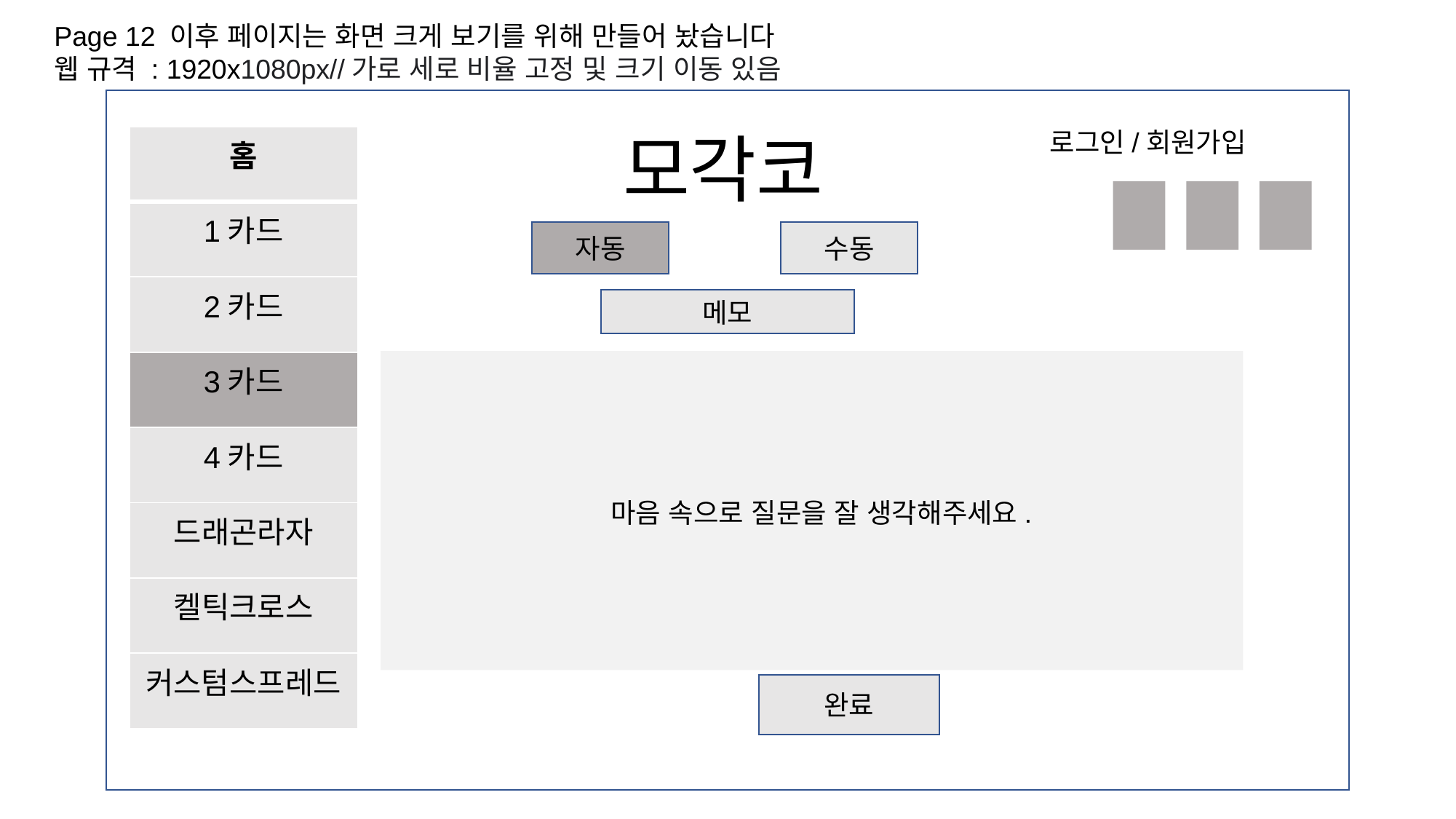

Page 12 이후 페이지는 화면 크게 보기를 위해 만들어 놨습니다
웹 규격 : 1920x1080px//가로 세로 비율 고정 및 크기 이동 있음
모각코
로그인/회원가입
| 홈 |
| --- |
| 1카드 |
| 2카드 |
| 3카드 |
| 4카드 |
| 드래곤라자 |
| 켈틱크로스 |
| 커스텀스프레드 |

자동
수동
메모

마음 속으로 질문을 잘 생각해주세요.
완료